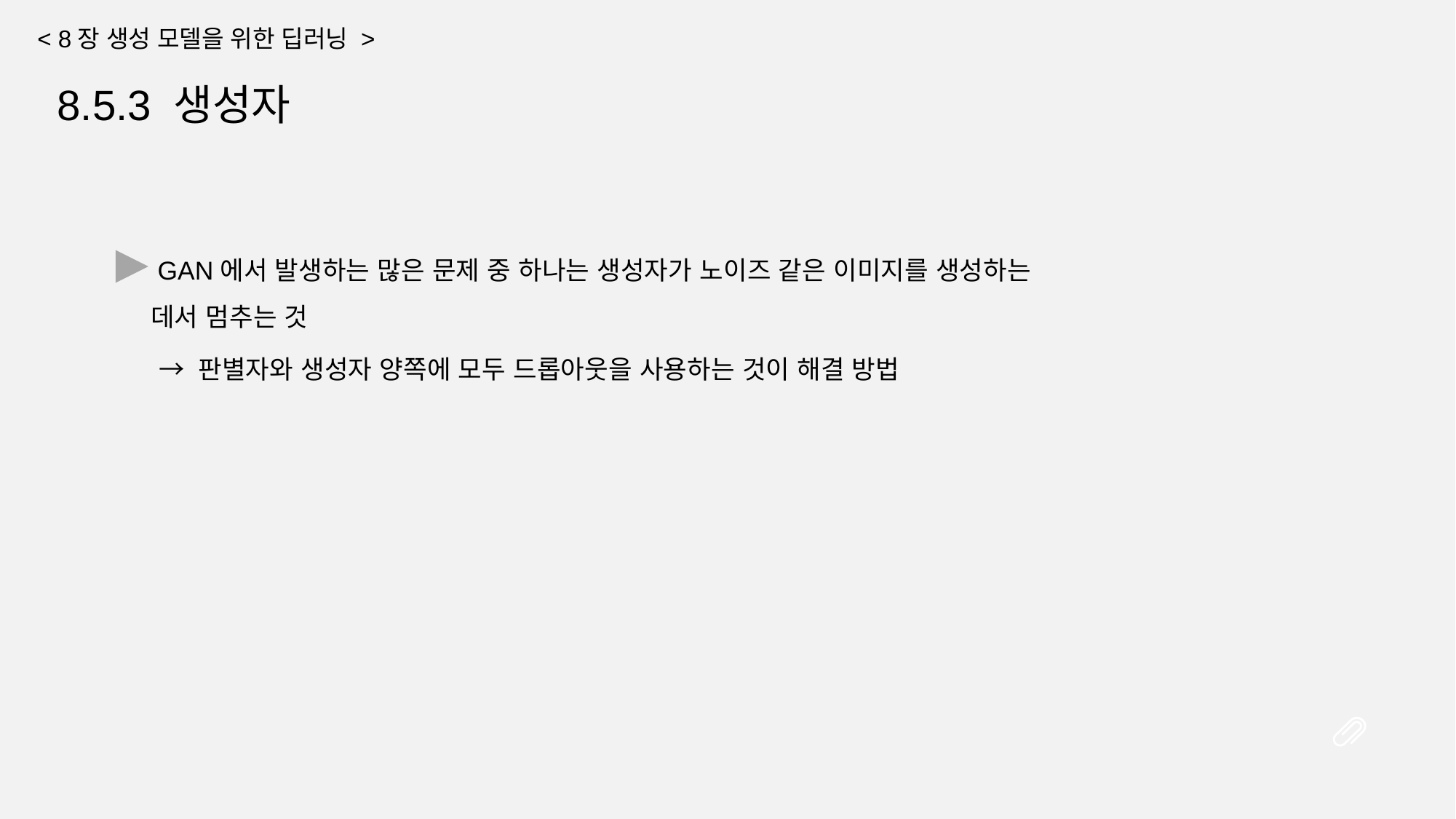

< 8장 생성 모델을 위한 딥러닝 >
8.5.3 생성자
 GAN에서 발생하는 많은 문제 중 하나는 생성자가 노이즈 같은 이미지를 생성하는 데서 멈추는 것

→ 판별자와 생성자 양쪽에 모두 드롭아웃을 사용하는 것이 해결 방법